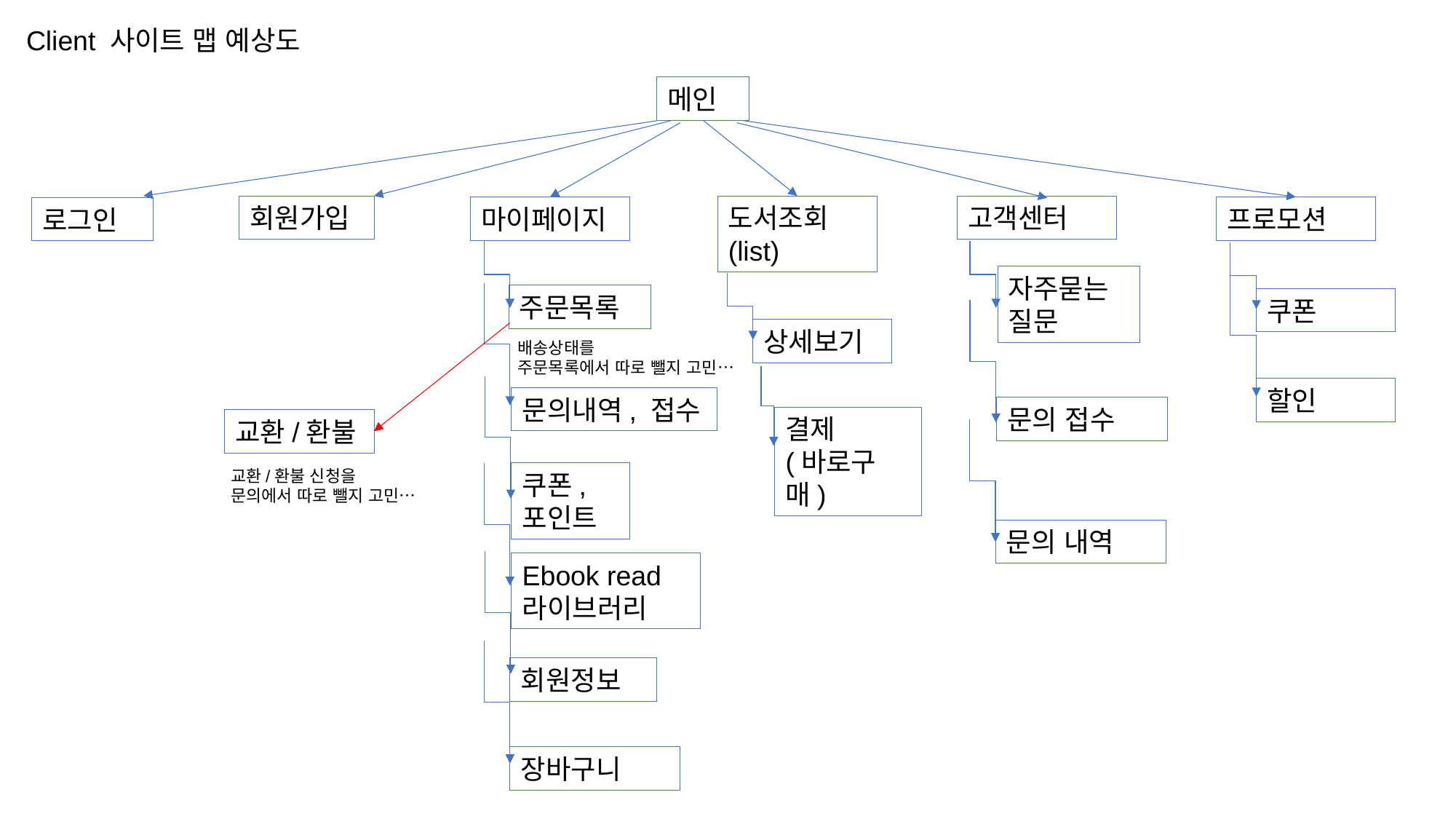

Client 사이트 맵 예상도
메인
회원가입
도서조회
(list)
고객센터
마이페이지
프로모션
로그인
자주묻는질문
주문목록
쿠폰
상세보기
배송상태를
주문목록에서 따로 뺄지 고민…
할인
문의내역, 접수
문의 접수
결제
(바로구매)
교환/환불
교환/환불 신청을
문의에서 따로 뺄지 고민…
쿠폰,
포인트
문의 내역
Ebook read
라이브러리
회원정보
장바구니